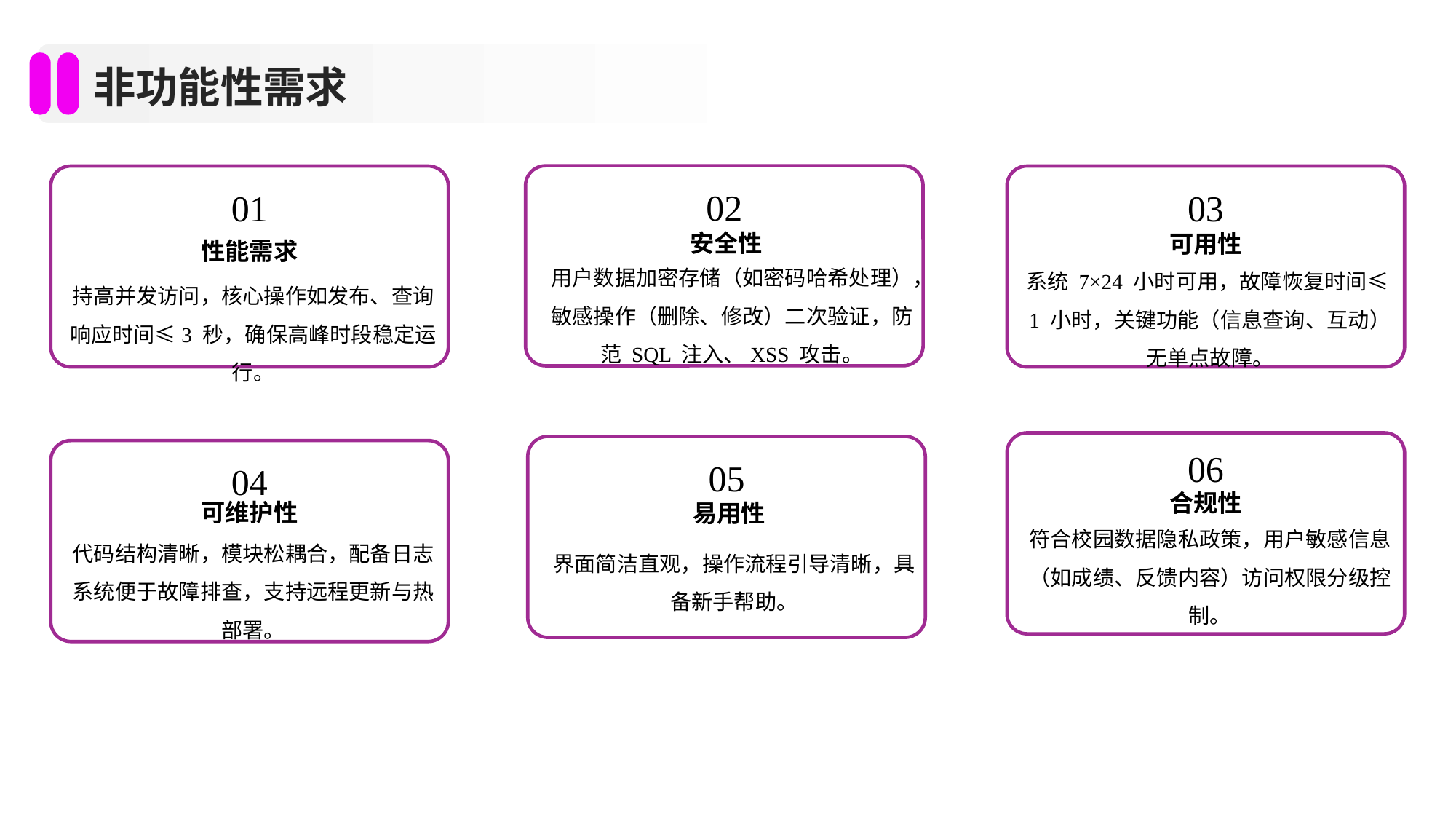

非功能性需求
02

安全性
用户数据加密存储（如密码哈希处理），敏感操作（删除、修改）二次验证，防范 SQL 注入、XSS 攻击。
01

性能需求
持高并发访问，核心操作如发布、查询响应时间≤3 秒，确保高峰时段稳定运行。
03

可用性
系统 7×24 小时可用，故障恢复时间≤1 小时，关键功能（信息查询、互动）无单点故障。
06

合规性
符合校园数据隐私政策，用户敏感信息（如成绩、反馈内容）访问权限分级控制。
05

易用性
界面简洁直观，操作流程引导清晰，具备新手帮助。
04

可维护性
代码结构清晰，模块松耦合，配备日志系统便于故障排查，支持远程更新与热部署。